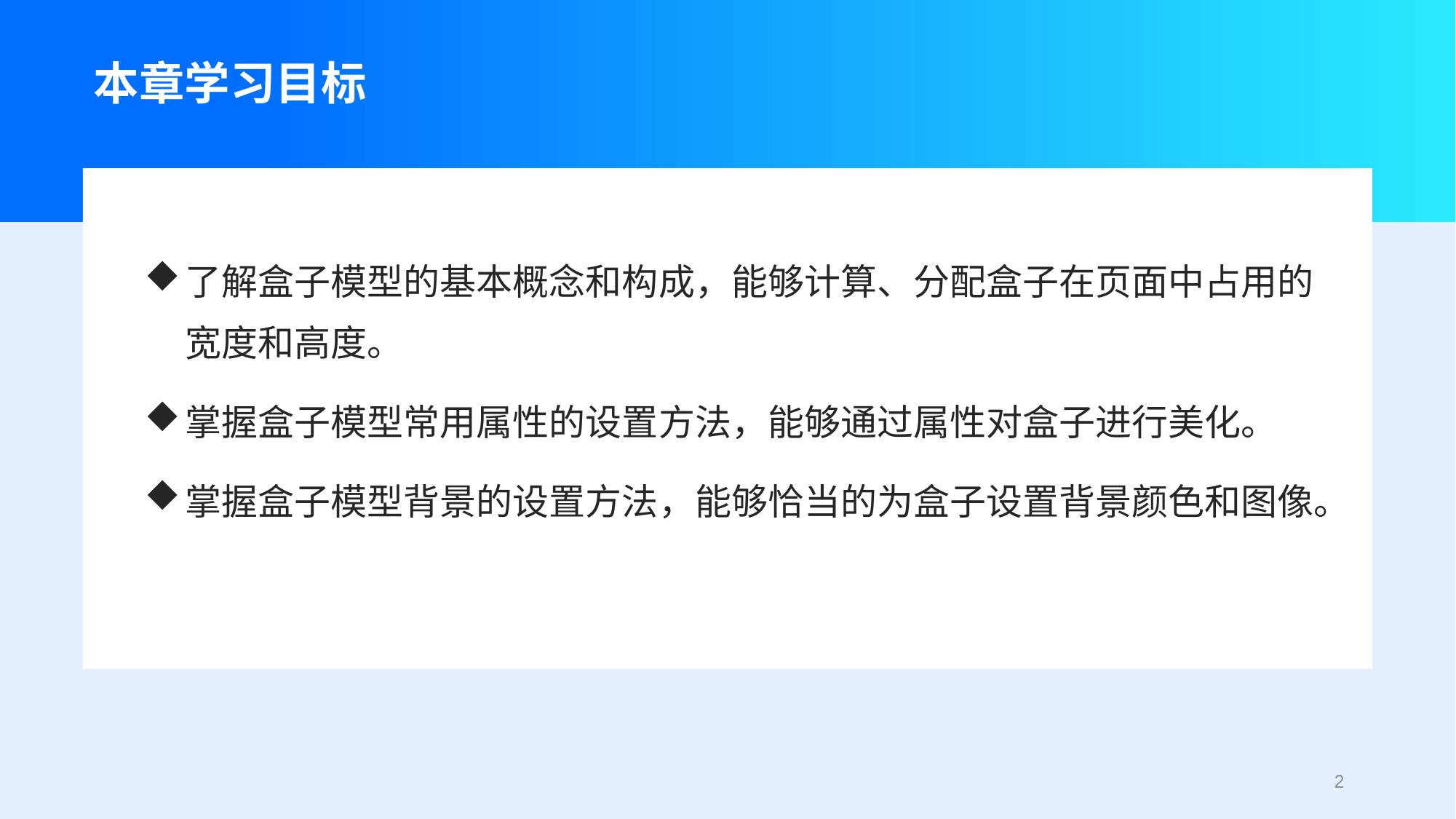

本章学习目标

了解盒子模型的基本概念和构成，能够计算、分配盒子在页面中占用的宽度和高度。
掌握盒子模型常用属性的设置方法，能够通过属性对盒子进行美化。
掌握盒子模型背景的设置方法，能够恰当的为盒子设置背景颜色和图像。
2